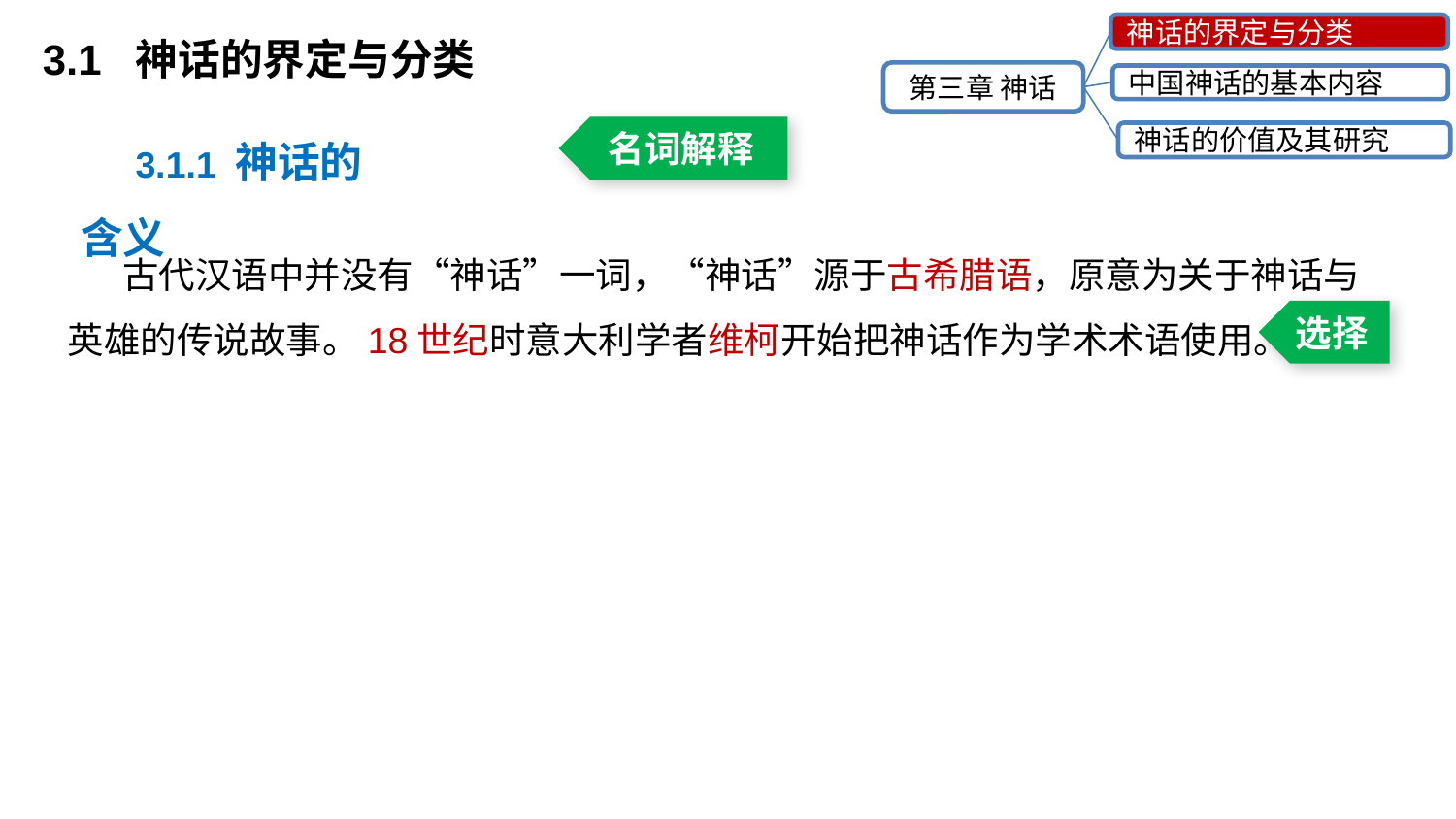

神话的界定与分类
第三章 神话
中国神话的基本内容
神话的价值及其研究
3.1  神话的界定与分类
3.1.1 神话的含义
名词解释
古代汉语中并没有“神话”一词，“神话”源于古希腊语，原意为关于神话与英雄的传说故事。18世纪时意大利学者维柯开始把神话作为学术术语使用。
选择